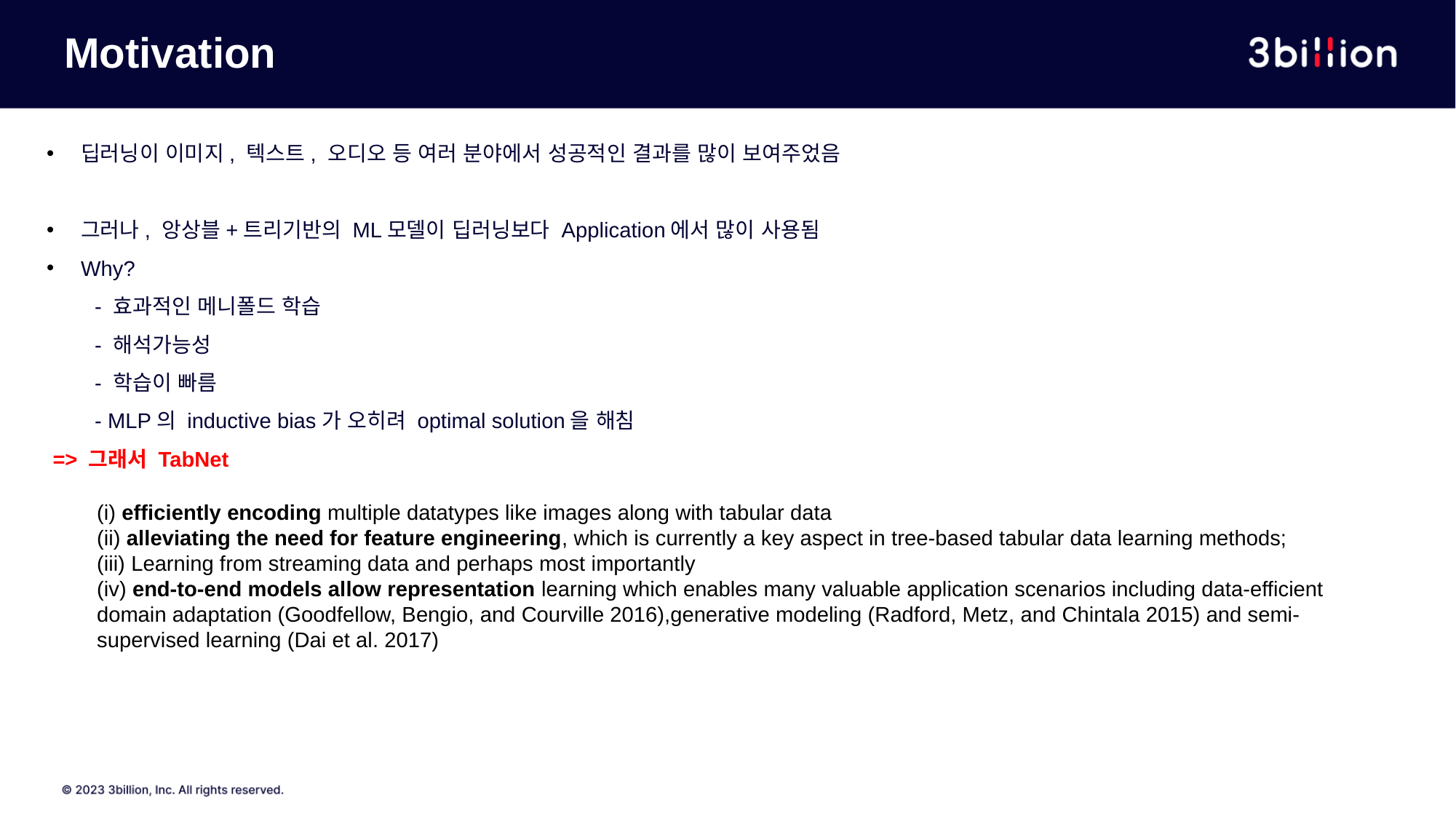

# Motivation
딥러닝이 이미지, 텍스트, 오디오 등 여러 분야에서 성공적인 결과를 많이 보여주었음

그러나, 앙상블+트리기반의 ML모델이 딥러닝보다 Application에서 많이 사용됨
Why?
        - 효과적인 메니폴드 학습
        - 해석가능성
        - 학습이 빠름
        - MLP의 inductive bias가 오히려 optimal solution을 해침
 => 그래서 TabNet
(i) efficiently encoding multiple datatypes like images along with tabular data
(ii) alleviating the need for feature engineering, which is currently a key aspect in tree-based tabular data learning methods;
(iii) Learning from streaming data and perhaps most importantly
(iv) end-to-end models allow representation learning which enables many valuable application scenarios including data-efficient domain adaptation (Goodfellow, Bengio, and Courville 2016),generative modeling (Radford, Metz, and Chintala 2015) and semi-supervised learning (Dai et al. 2017)